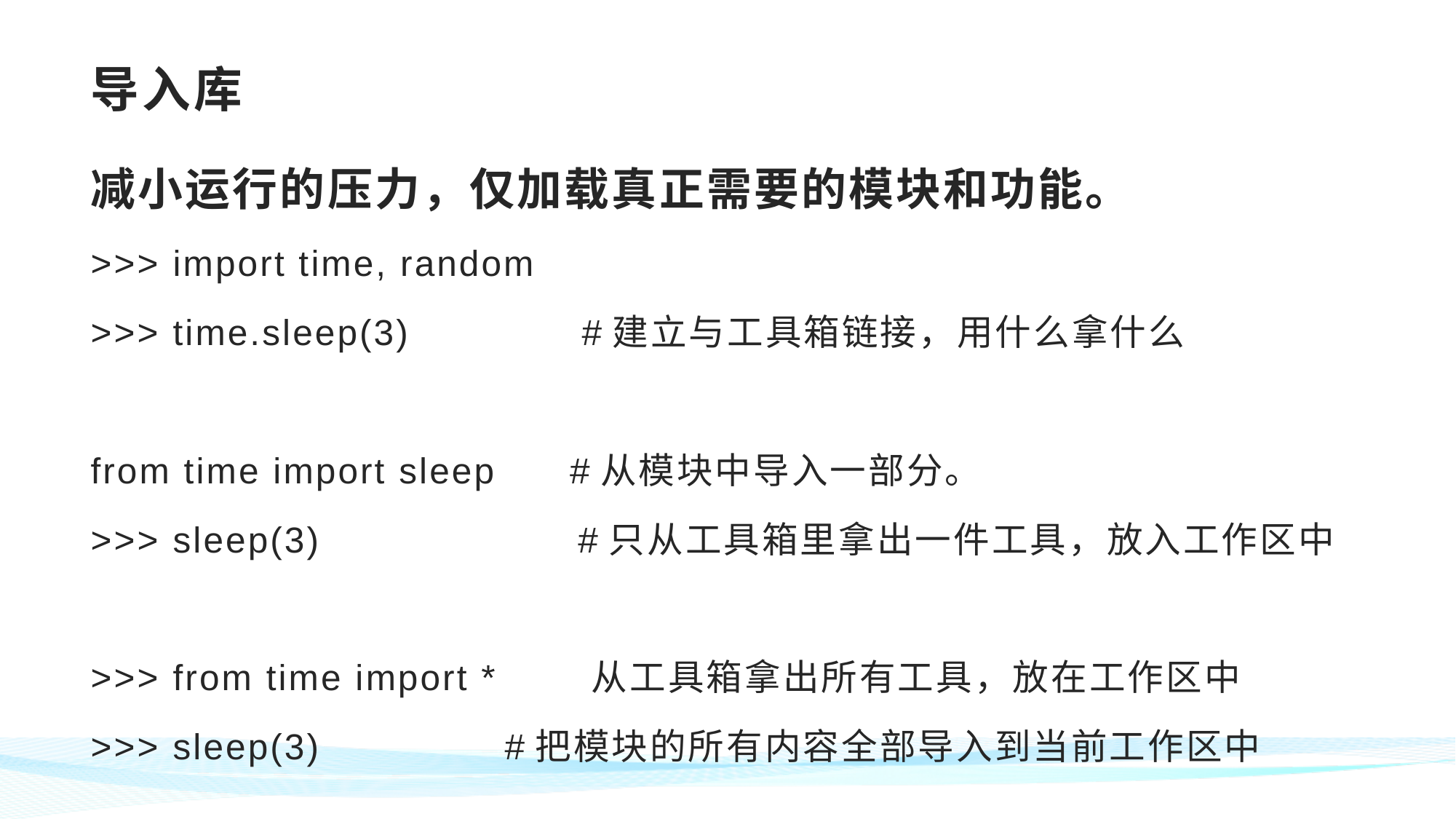

# 导入库
减小运行的压力，仅加载真正需要的模块和功能。
>>> import time, random
>>> time.sleep(3)              #建立与工具箱链接，用什么拿什么

from time import sleep      #从模块中导入一部分。
>>> sleep(3)                     #只从工具箱里拿出一件工具，放入工作区中

>>> from time import *       从工具箱拿出所有工具，放在工作区中
>>> sleep(3)               #把模块的所有内容全部导入到当前工作区中